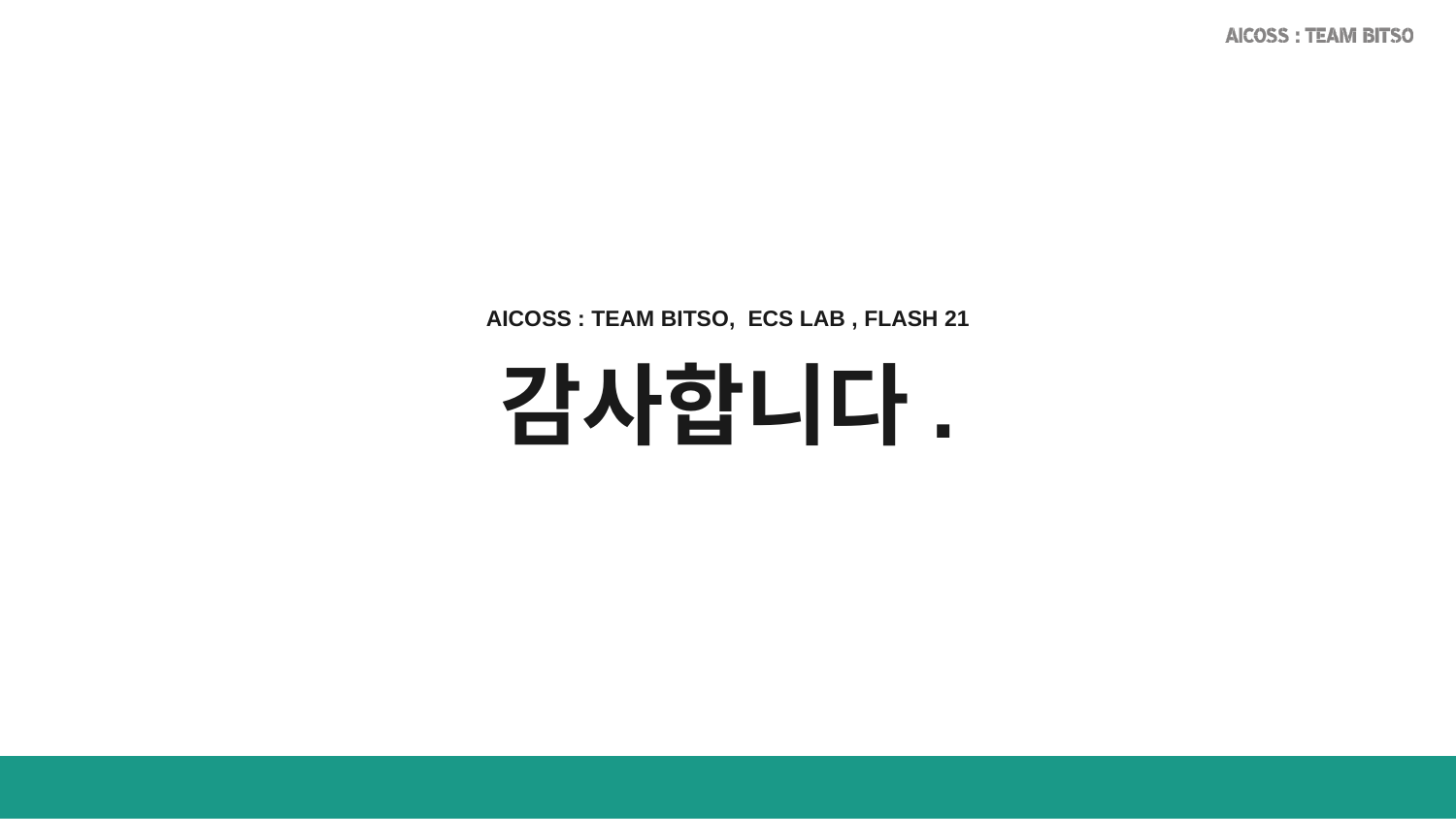

# 감사합니다.
AICOSS : TEAM BITSO,  ECS LAB , FLASH 21